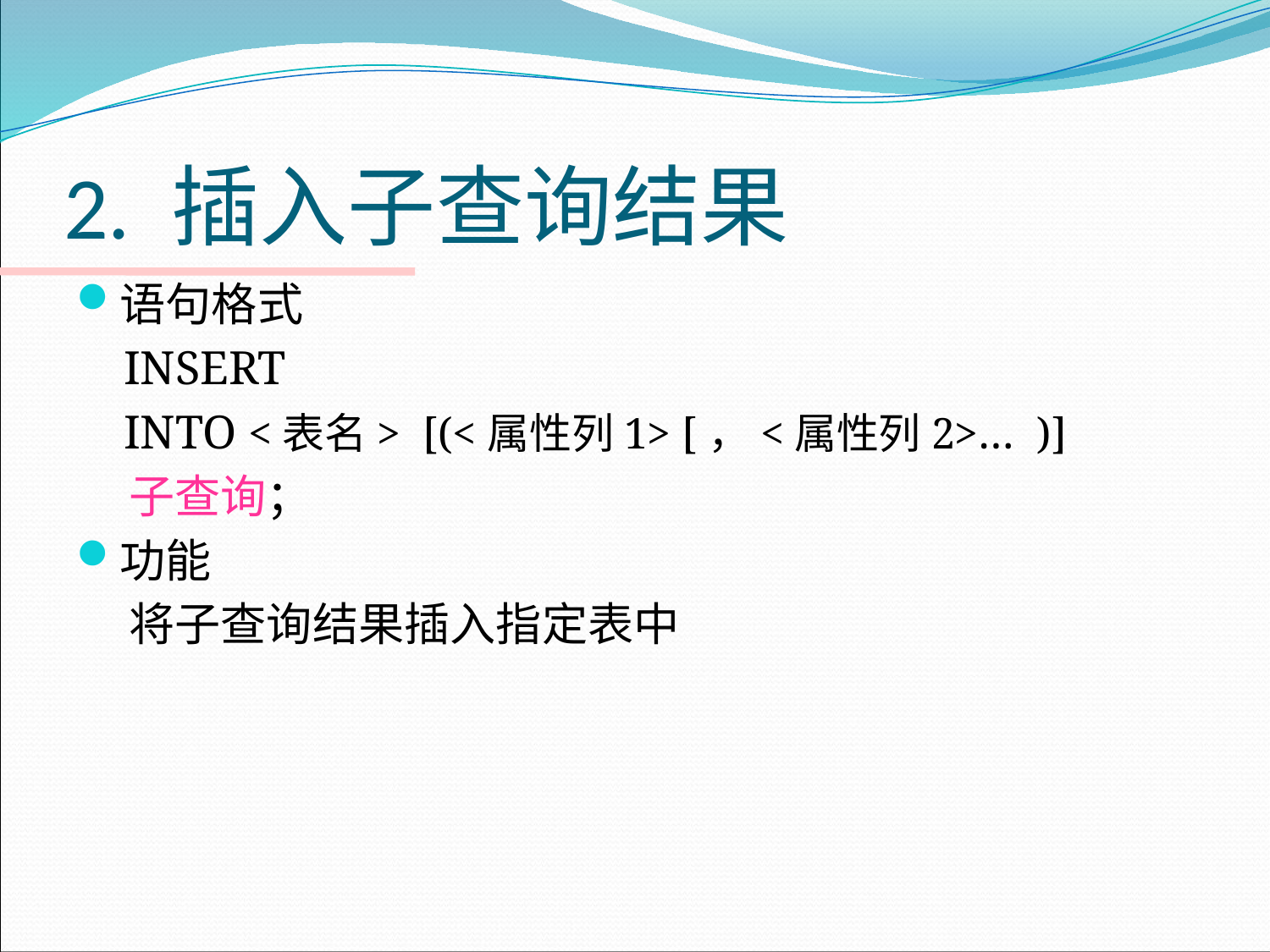

# 2. 插入子查询结果
语句格式
    INSERT
    INTO <表名>  [(<属性列1> [，<属性列2>…  )]
    子查询；
功能
    将子查询结果插入指定表中

359